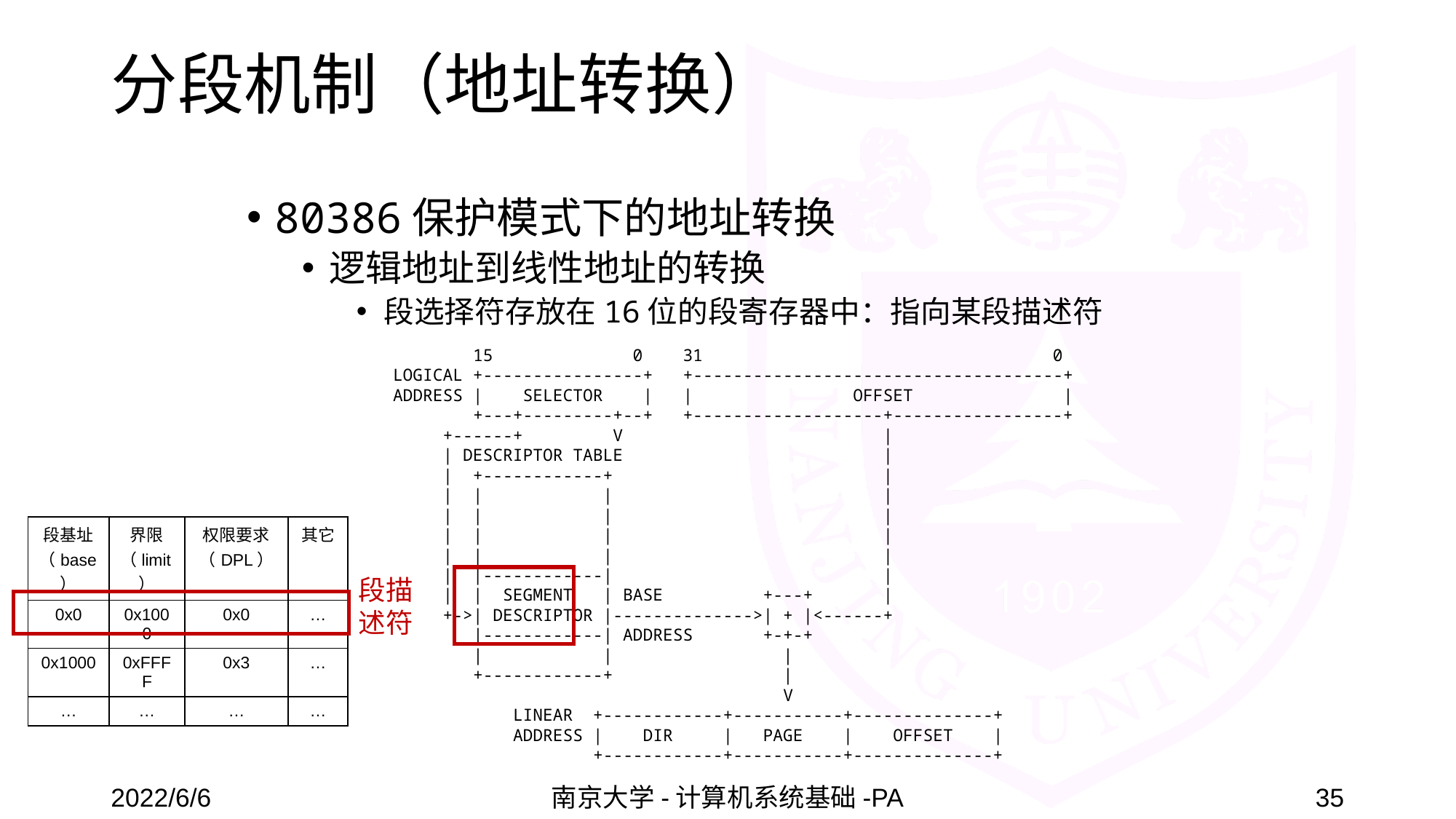

# 分段机制（地址转换）
80386保护模式下的地址转换
逻辑地址到线性地址的转换
段选择符存放在16位的段寄存器中：指向某段描述符
          15              0    31                                   0
  LOGICAL +----------------+   +-------------------------------------+
  ADDRESS |    SELECTOR    |   |                OFFSET               |
          +---+---------+--+   +-------------------+-----------------+
       +------+         V                          |
       | DESCRIPTOR TABLE                          |
       |  +------------+                           |
       |  |            |                           |
       |  |            |                           |
       |  |            |                           |
       |  |            |                           |
       |  |------------|                           |
       |  |  SEGMENT   | BASE          +---+       |
       +->| DESCRIPTOR |-------------->| + |<------+
          |------------| ADDRESS       +-+-+
          |            |                 |
          +------------+                 |
                                         V
              LINEAR  +------------+-----------+--------------+
              ADDRESS |    DIR     |   PAGE    |    OFFSET    |
                      +------------+-----------+--------------+
| 段基址（base） | 界限（limit） | 权限要求（DPL） | 其它 |
| --- | --- | --- | --- |
| 0x0 | 0x1000 | 0x0 | … |
| 0x1000 | 0xFFFF | 0x3 | … |
| … | … | … | … |

段描述符

2022/6/6
南京大学-计算机系统基础-PA
35